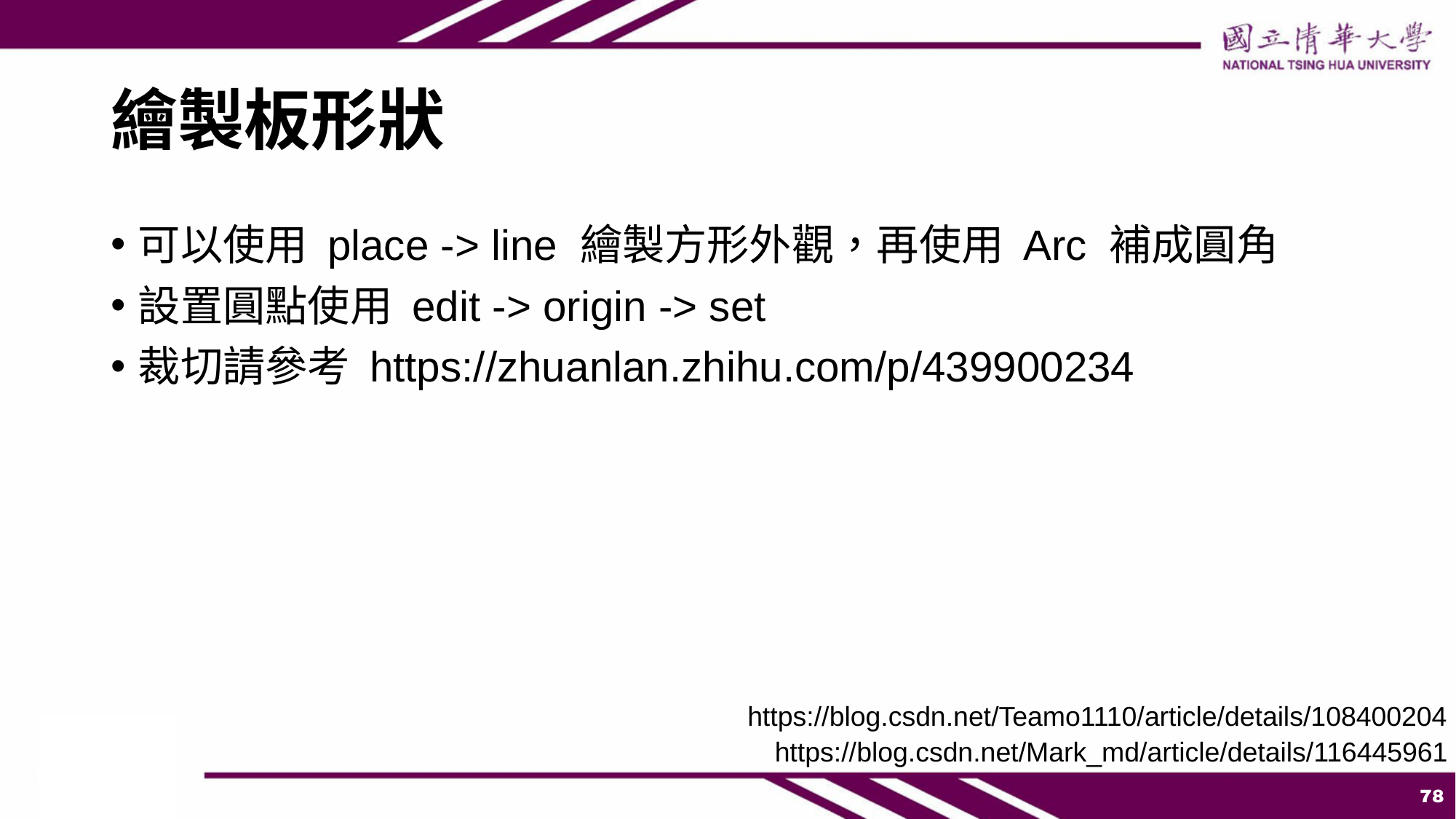

# 繪製板形狀
可以使用 place -> line 繪製方形外觀，再使用 Arc 補成圓角
設置圓點使用 edit -> origin -> set
裁切請參考 https://zhuanlan.zhihu.com/p/439900234
https://blog.csdn.net/Teamo1110/article/details/108400204
https://blog.csdn.net/Mark_md/article/details/116445961
78